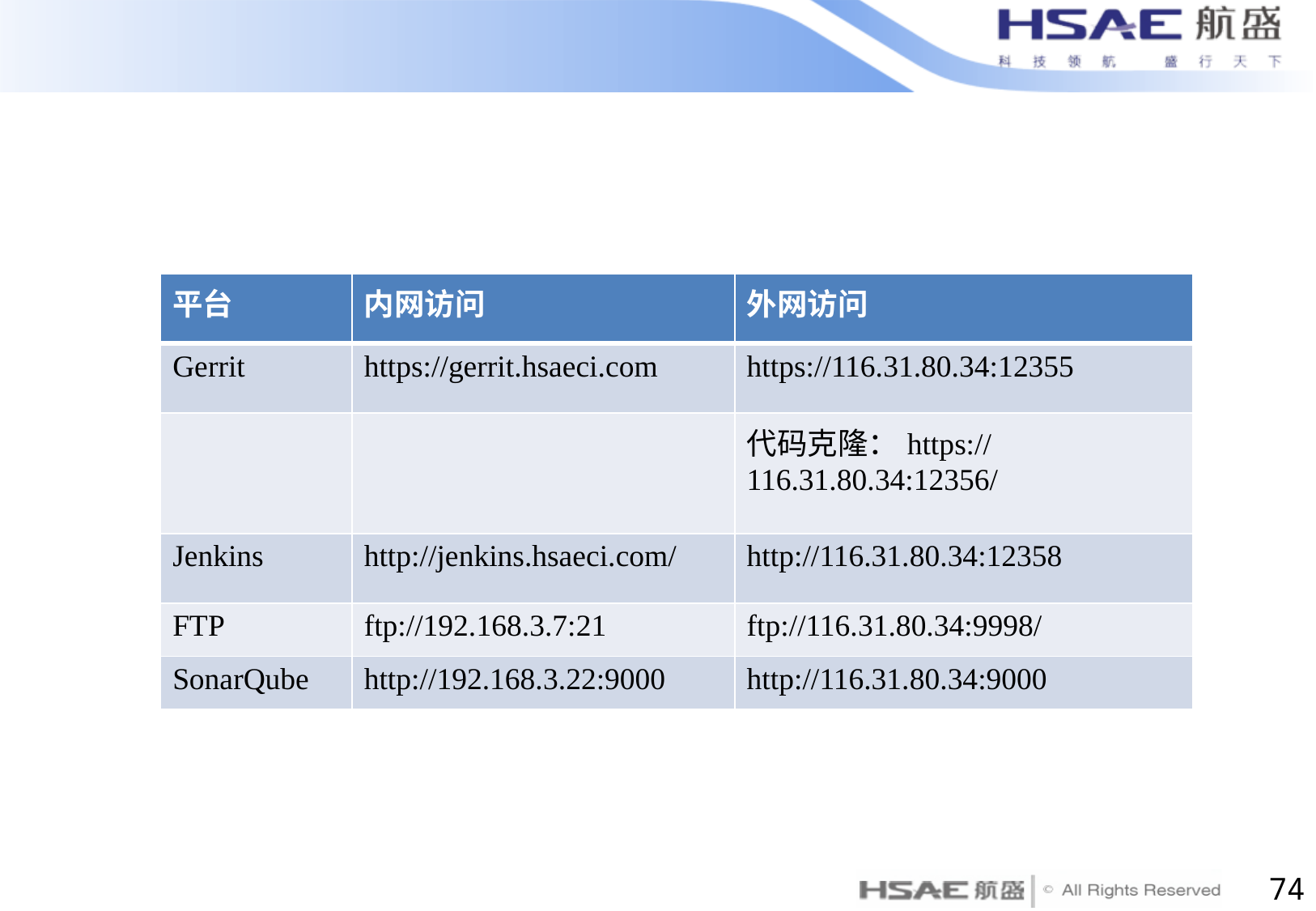

| 平台 | 内网访问 | 外网访问 |
| --- | --- | --- |
| Gerrit | https://gerrit.hsaeci.com | https://116.31.80.34:12355 |
|  |  | 代码克隆：https://116.31.80.34:12356/ |
| Jenkins | http://jenkins.hsaeci.com/ | http://116.31.80.34:12358 |
| FTP | ftp://192.168.3.7:21 | ftp://116.31.80.34:9998/ |
| SonarQube | http://192.168.3.22:9000 | http://116.31.80.34:9000 |